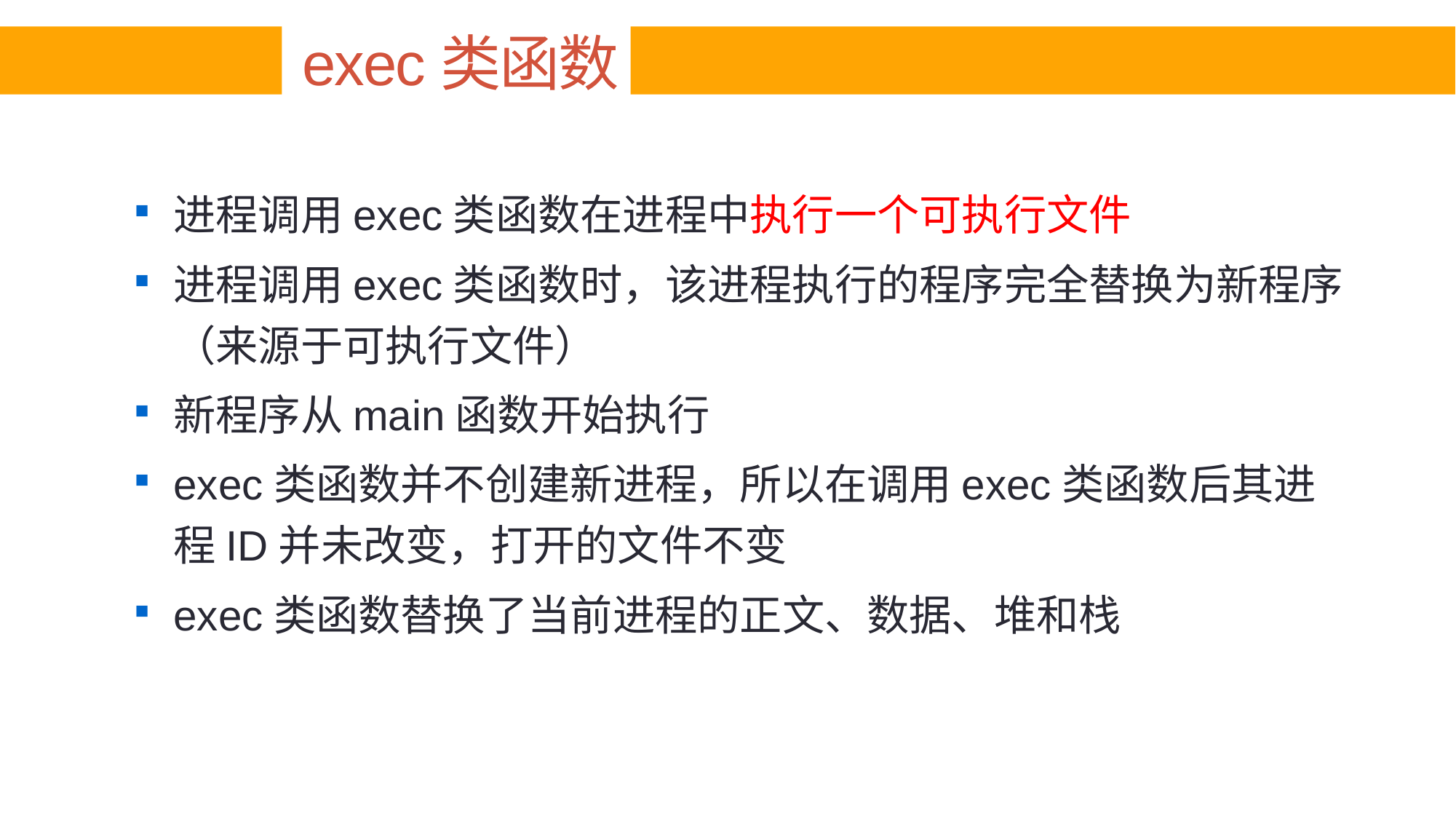

# exec类函数

进程调用exec类函数在进程中执行一个可执行文件
进程调用exec类函数时，该进程执行的程序完全替换为新程序（来源于可执行文件）
新程序从main函数开始执行
exec类函数并不创建新进程，所以在调用exec类函数后其进程ID并未改变，打开的文件不变
exec类函数替换了当前进程的正文、数据、堆和栈